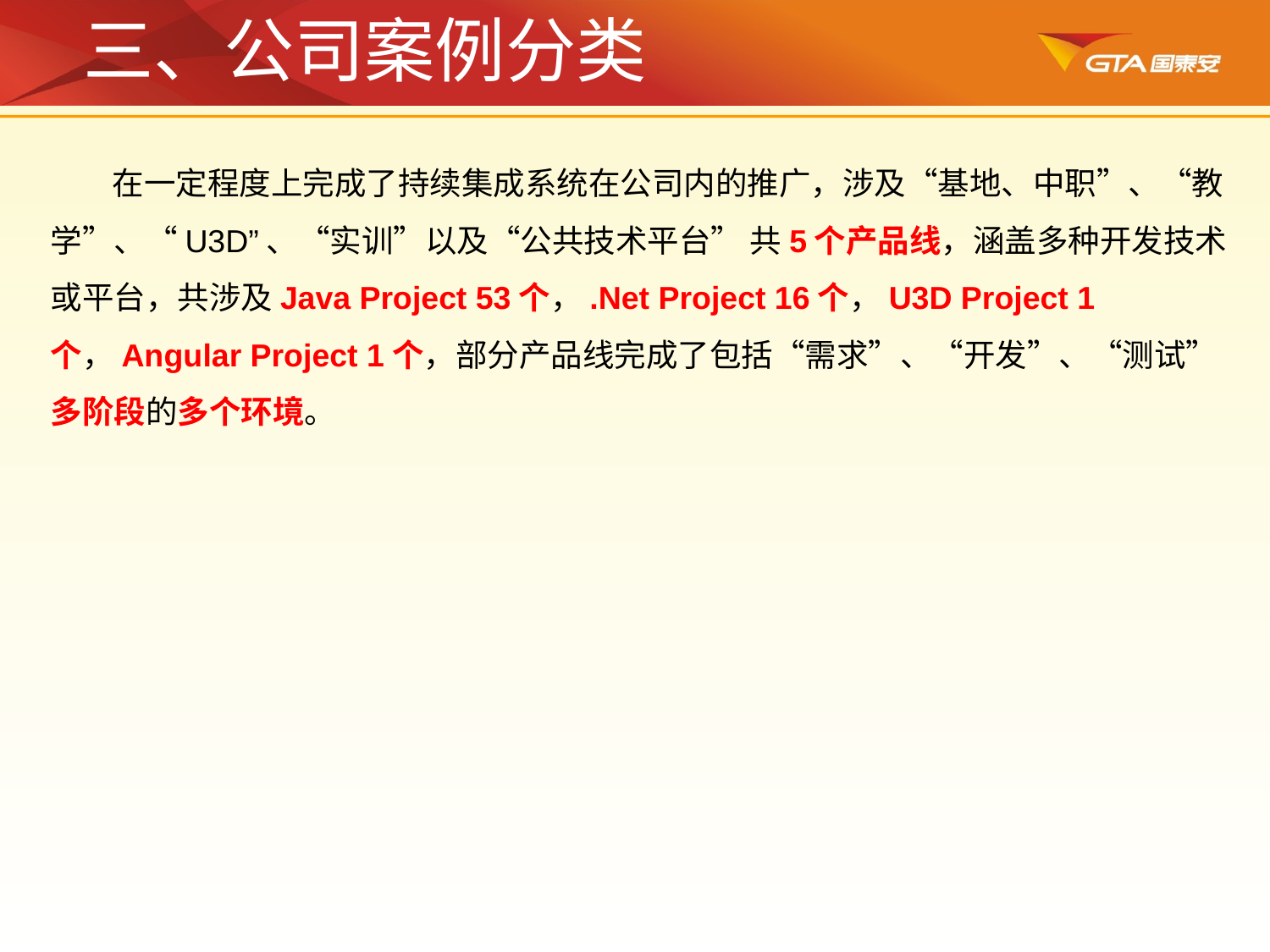

三、公司案例分类
在一定程度上完成了持续集成系统在公司内的推广，涉及“基地、中职”、“教学”、“U3D”、“实训”以及“公共技术平台” 共5个产品线，涵盖多种开发技术或平台，共涉及Java Project 53个，.Net Project 16个，U3D Project 1个，Angular Project 1个，部分产品线完成了包括“需求”、“开发”、“测试”多阶段的多个环境。